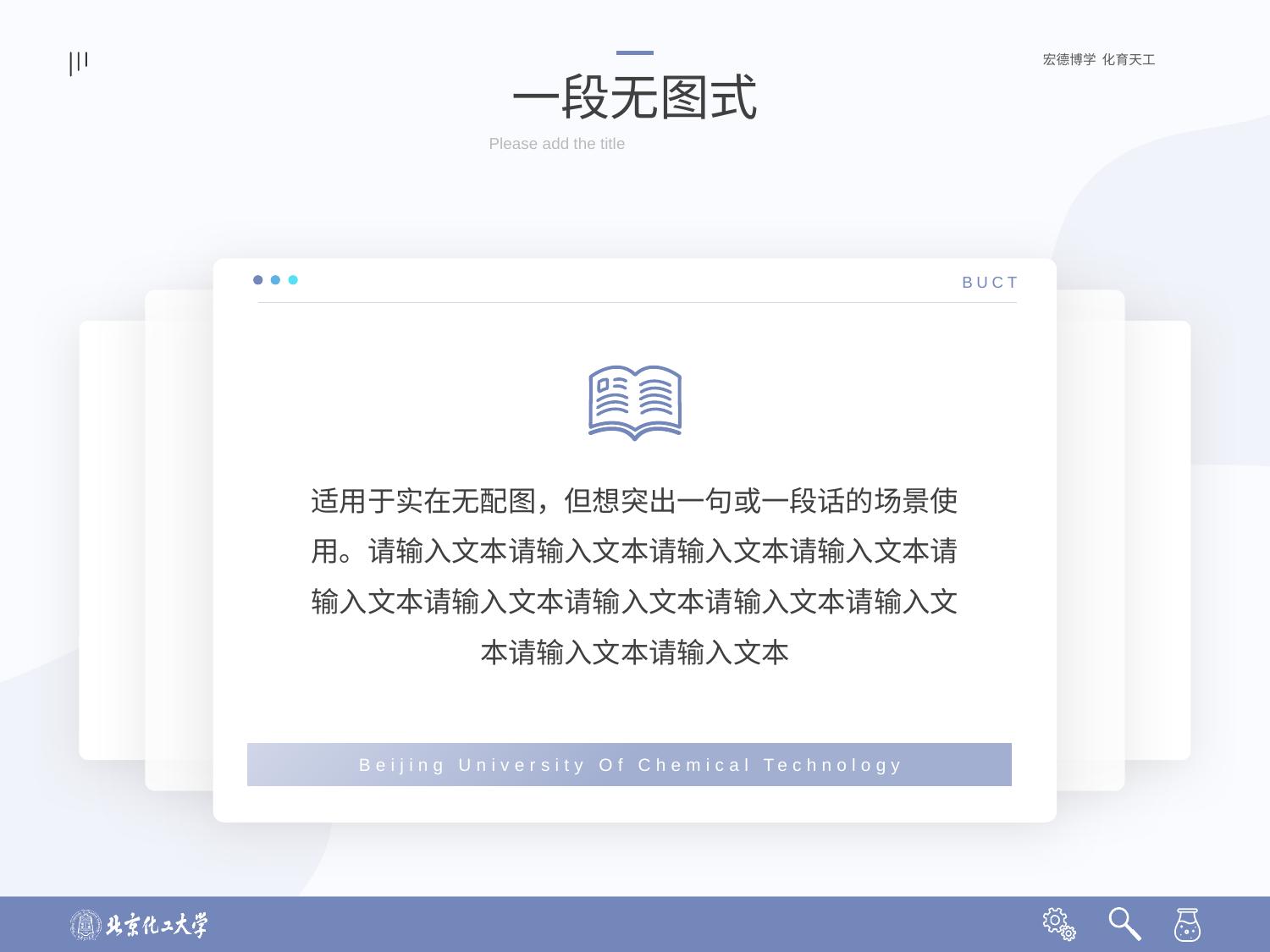

一段无图式
Please add the title

BUCT

适用于实在无配图，但想突出一句或一段话的场景使用。请输入文本请输入文本请输入文本请输入文本请输入文本请输入文本请输入文本请输入文本请输入文本请输入文本请输入文本
Beijing University Of Chemical Technology